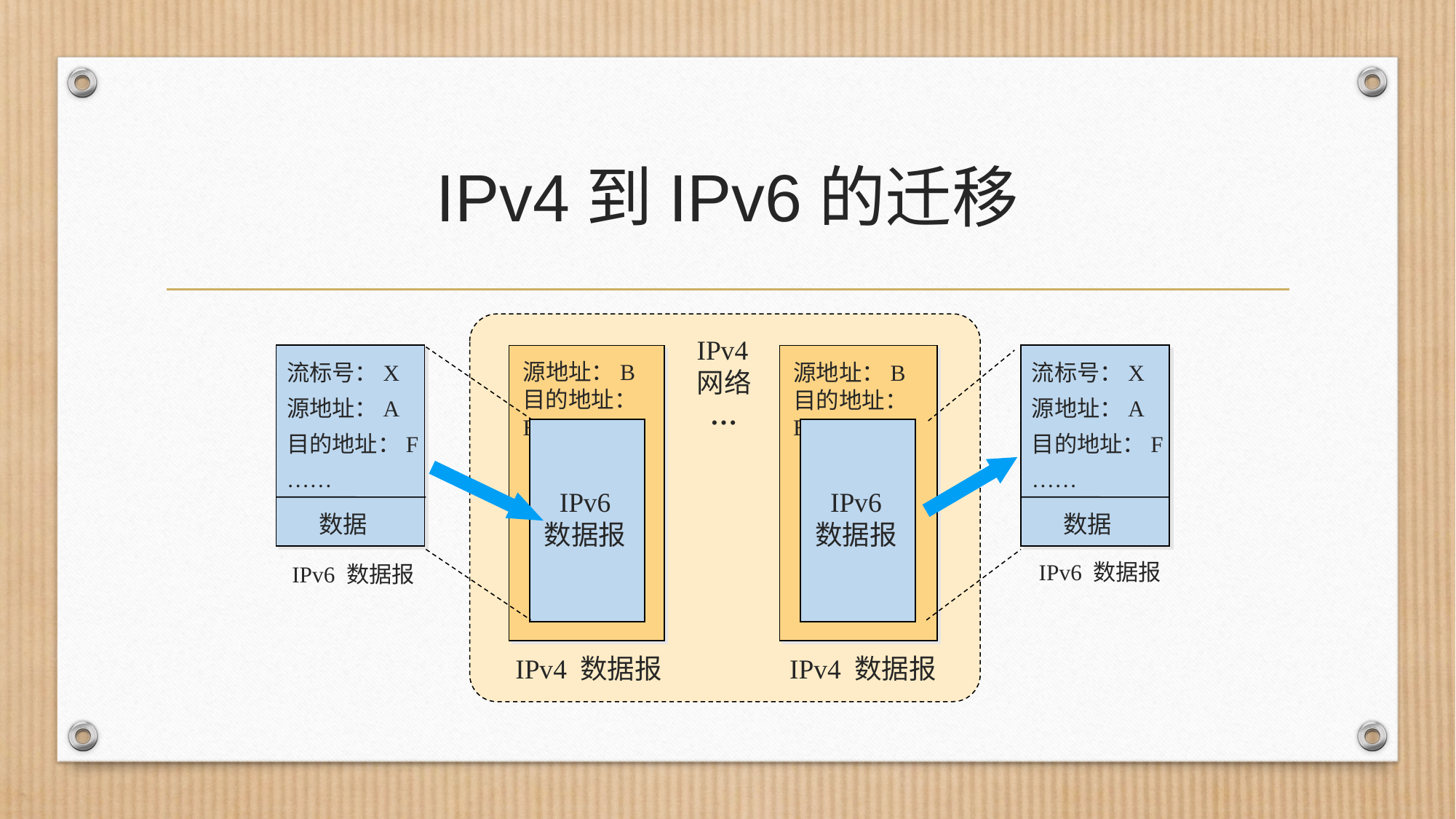

# IPv4到IPv6的迁移

IPv4
网络

流标号：X
源地址：A
目的地址：F
……

流标号：X
源地址：A
目的地址：F
……

源地址：B
目的地址：E
源地址：B
目的地址：E
…

IPv6
数据报
IPv6
数据报

数据
数据

IPv6 数据报
IPv6 数据报
IPv4 数据报
IPv4 数据报